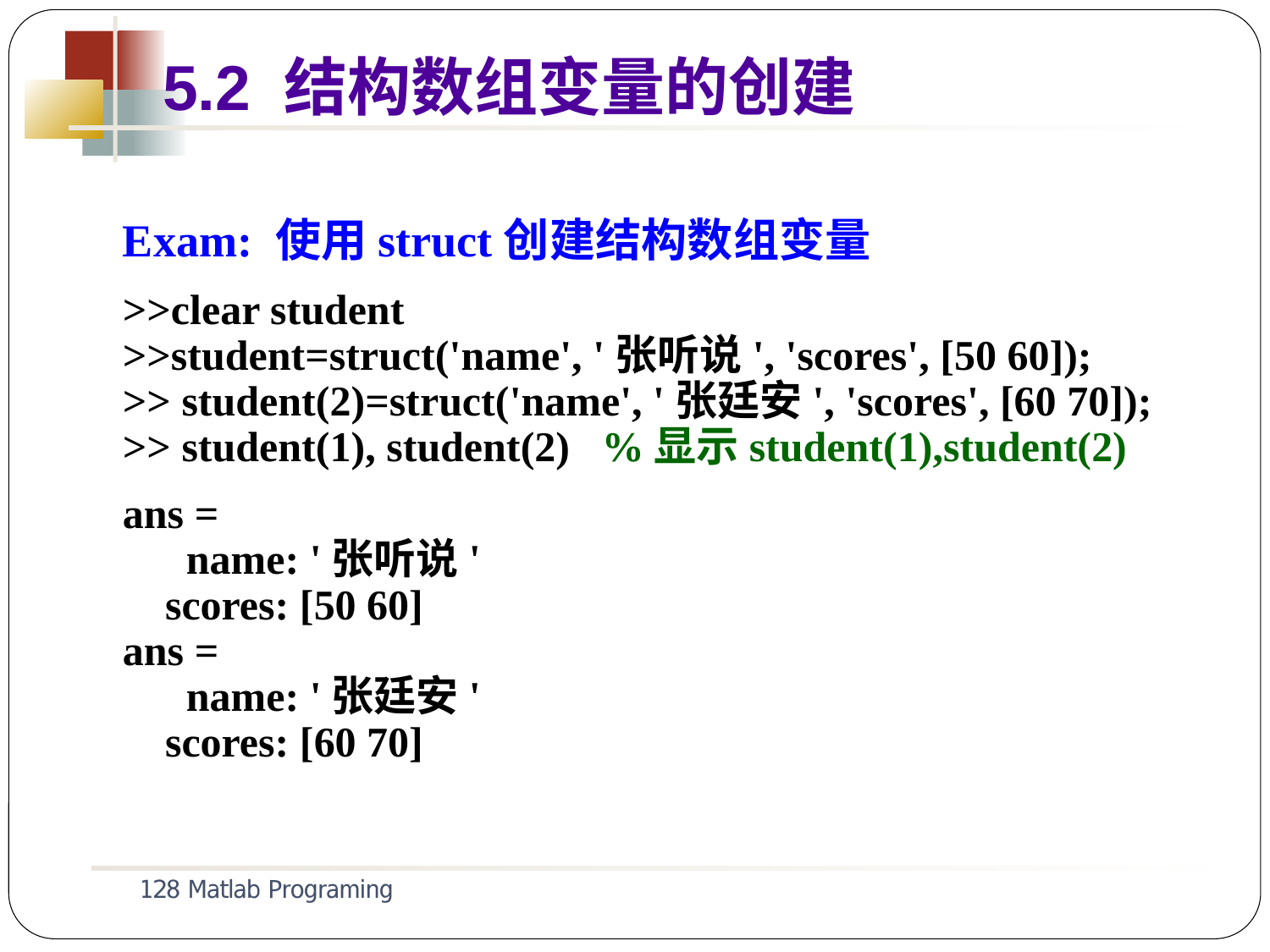

5.2 结构数组变量的创建
Exam: 使用struct创建结构数组变量
>>clear student
>>student=struct('name', '张听说', 'scores', [50 60]);
>> student(2)=struct('name', '张廷安', 'scores', [60 70]);
>> student(1), student(2)   %显示student(1),student(2)
ans =
      name: '张听说'
    scores: [50 60]
ans =
      name: '张廷安'
    scores: [60 70]
128 Matlab Programing